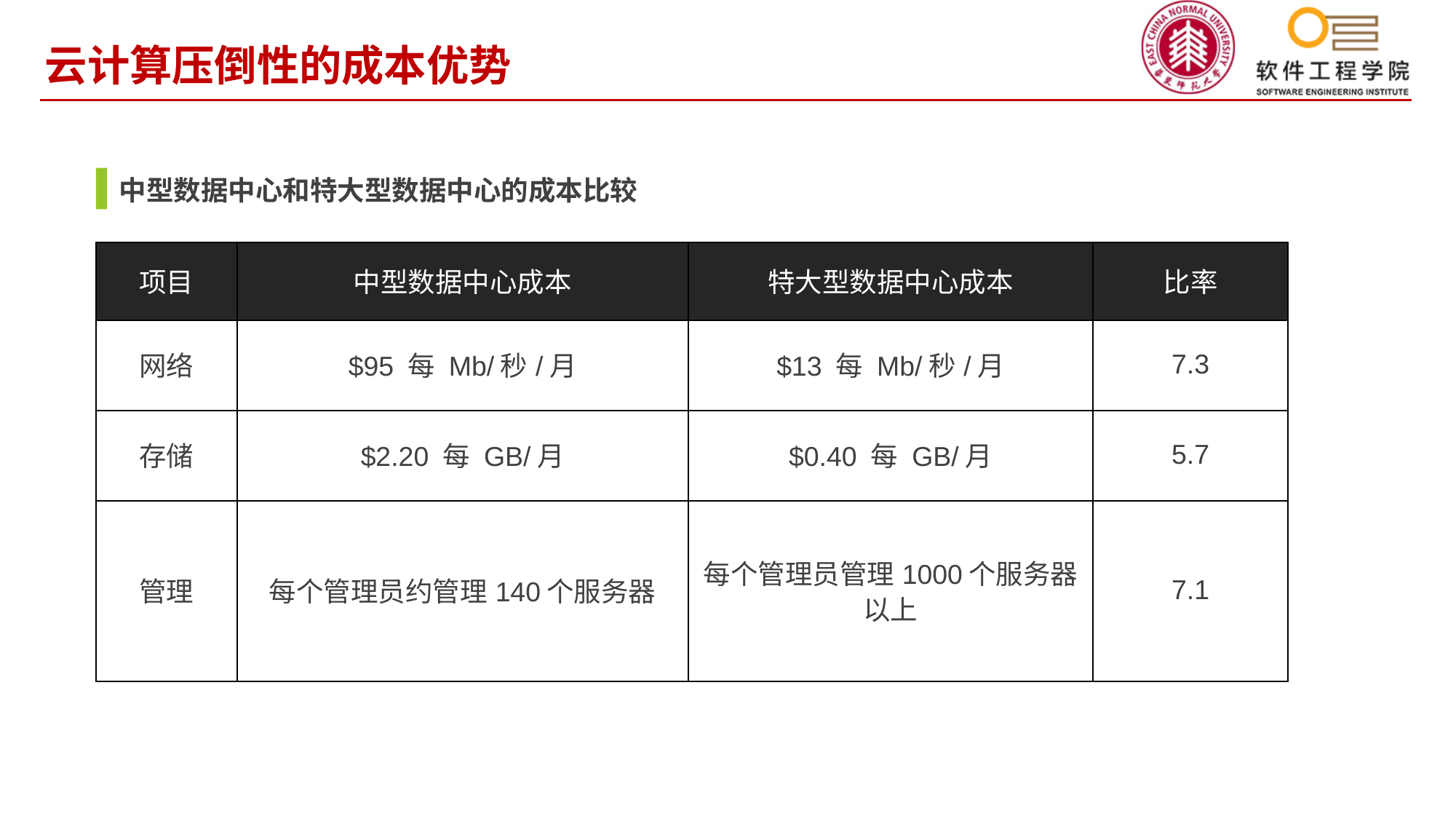

云计算压倒性的成本优势

中型数据中心和特大型数据中心的成本比较
| 项目 | 中型数据中心成本 | 特大型数据中心成本 | 比率 |
| --- | --- | --- | --- |
| 网络 | $95 每 Mb/秒/月 | $13 每 Mb/秒/月 | 7.3 |
| 存储 | $2.20 每 GB/月 | $0.40 每 GB/月 | 5.7 |
| 管理 | 每个管理员约管理140个服务器 | 每个管理员管理1000个服务器以上 | 7.1 |